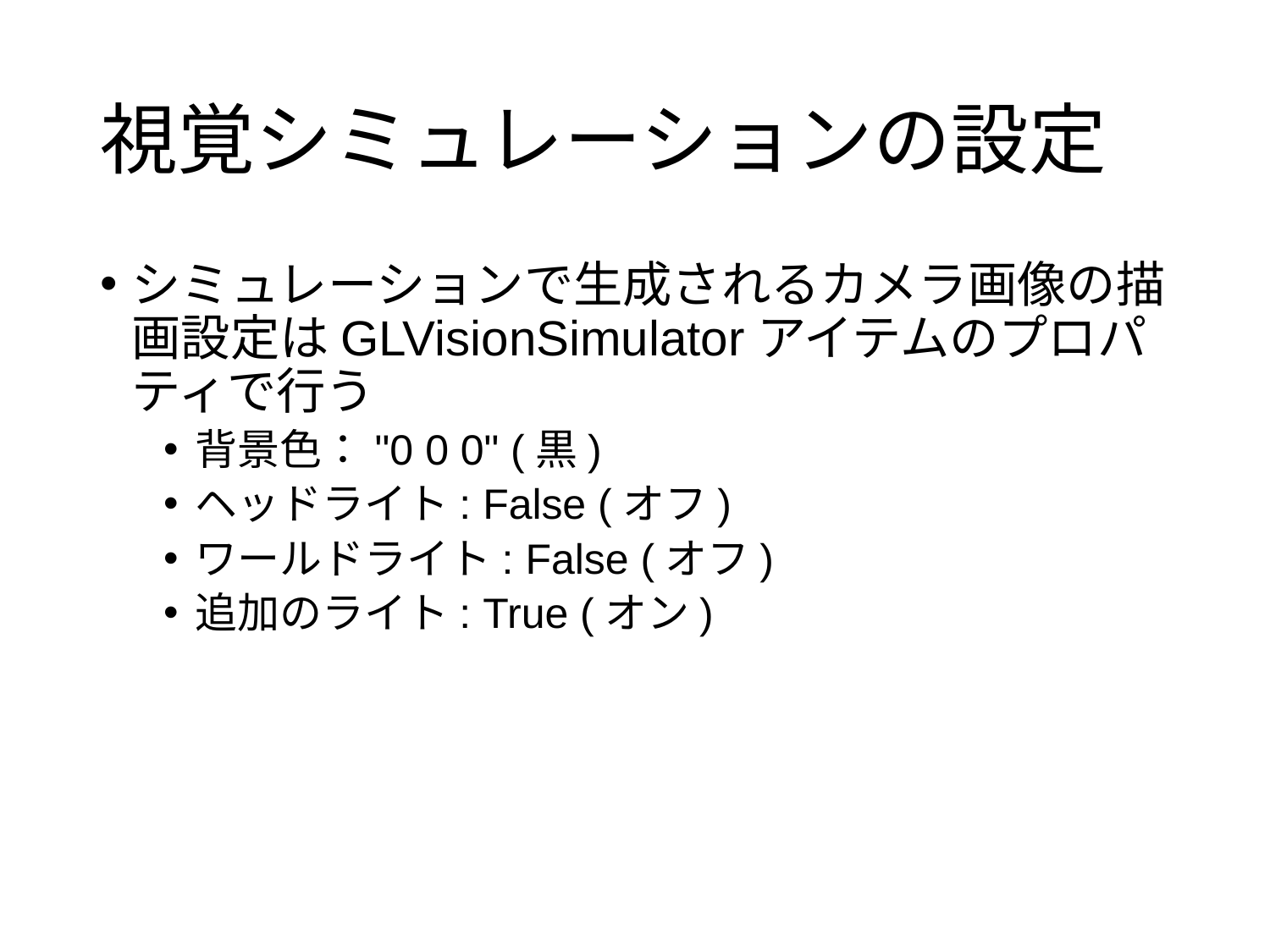

# 視覚シミュレーションの設定
シミュレーションで生成されるカメラ画像の描画設定はGLVisionSimulatorアイテムのプロパティで行う
背景色："0 0 0" (黒)
ヘッドライト: False (オフ)
ワールドライト: False (オフ)
追加のライト: True (オン)